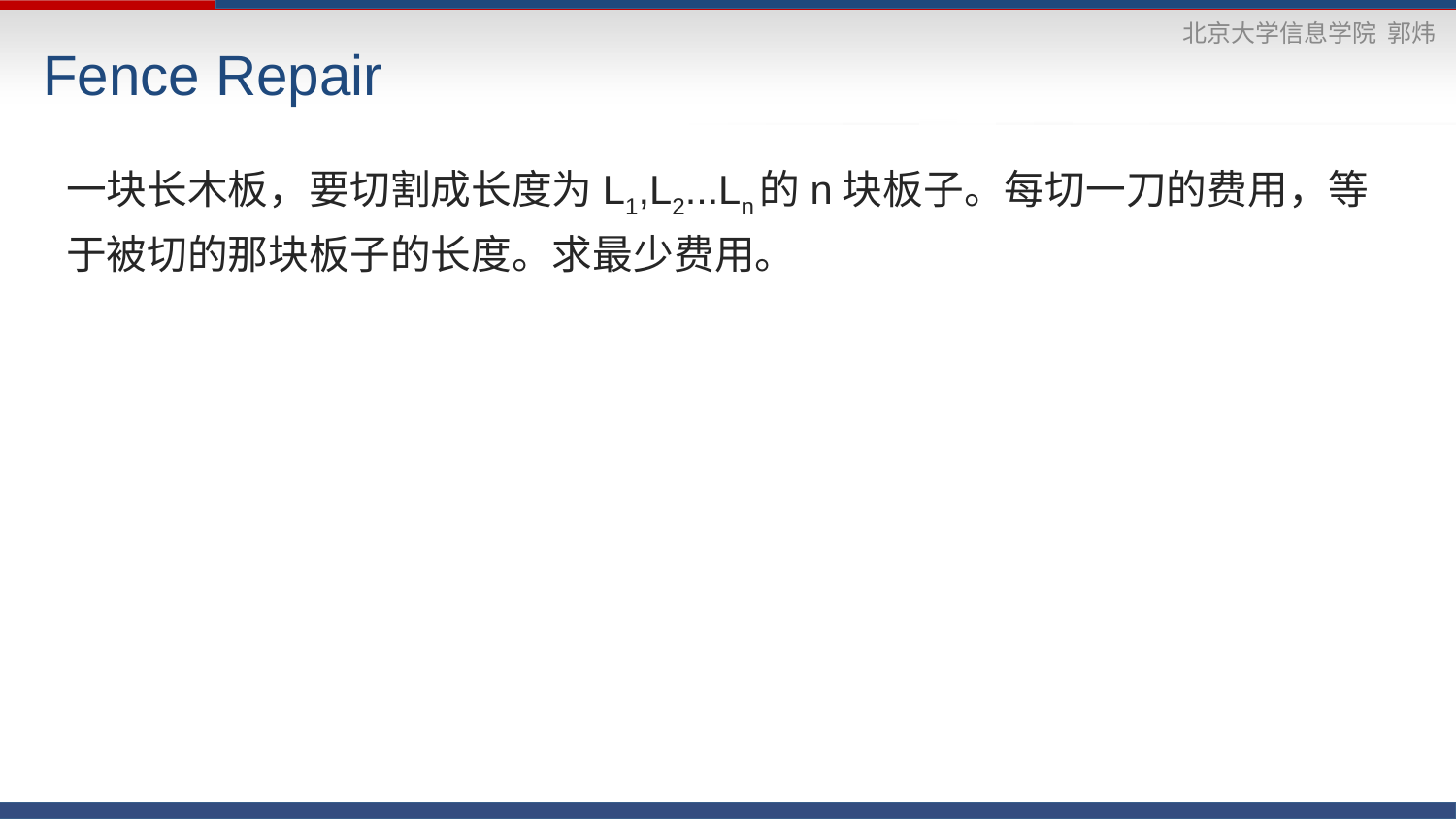

# Fence Repair
一块长木板，要切割成长度为L1,L2...Ln的n块板子。每切一刀的费用，等于被切的那块板子的长度。求最少费用。

52